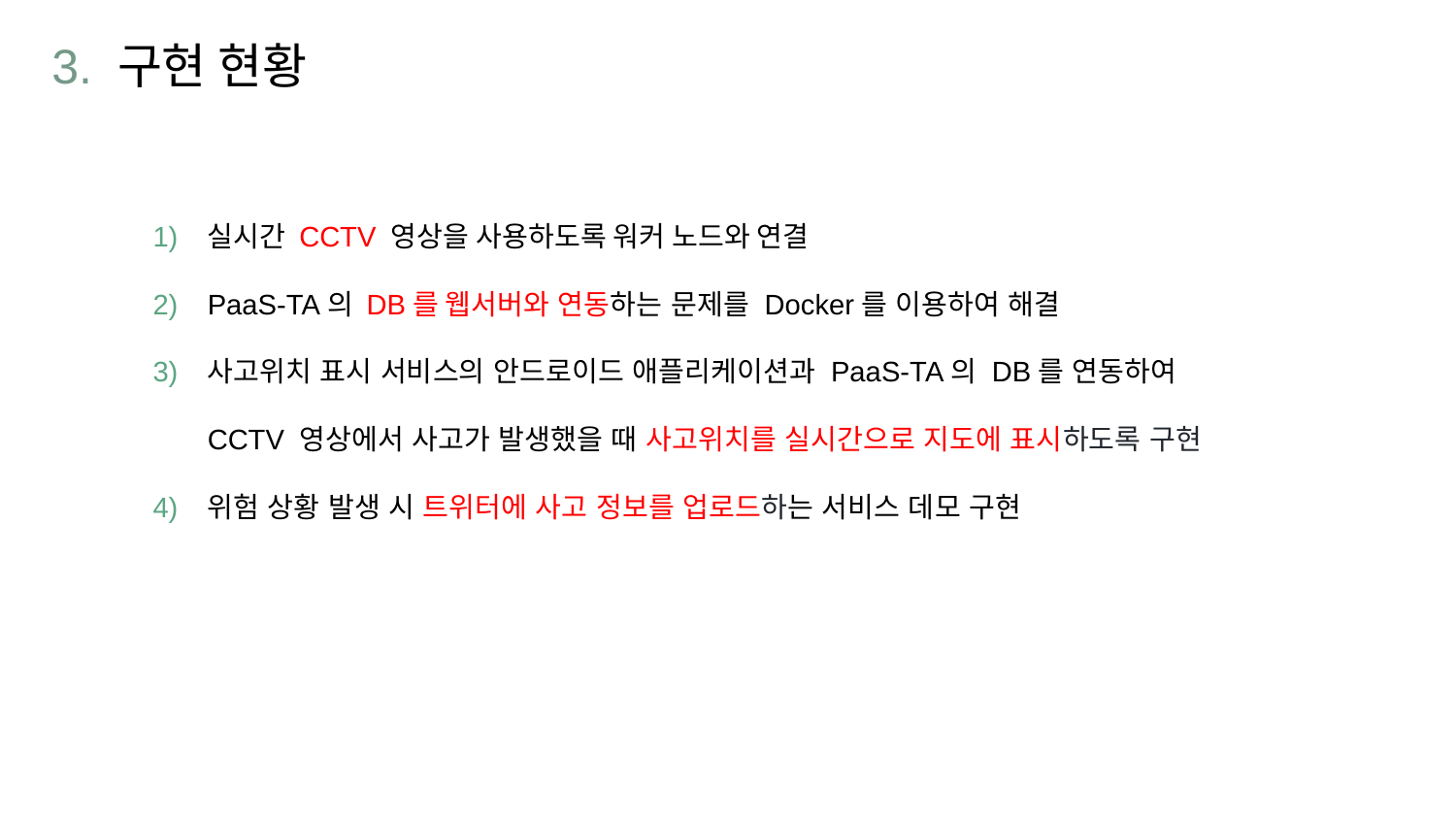

3. 구현 현황
실시간 CCTV 영상을 사용하도록 워커 노드와 연결
PaaS-TA의 DB를 웹서버와 연동하는 문제를 Docker를 이용하여 해결
사고위치 표시 서비스의 안드로이드 애플리케이션과 PaaS-TA의 DB를 연동하여
CCTV 영상에서 사고가 발생했을 때 사고위치를 실시간으로 지도에 표시하도록 구현
위험 상황 발생 시 트위터에 사고 정보를 업로드하는 서비스 데모 구현